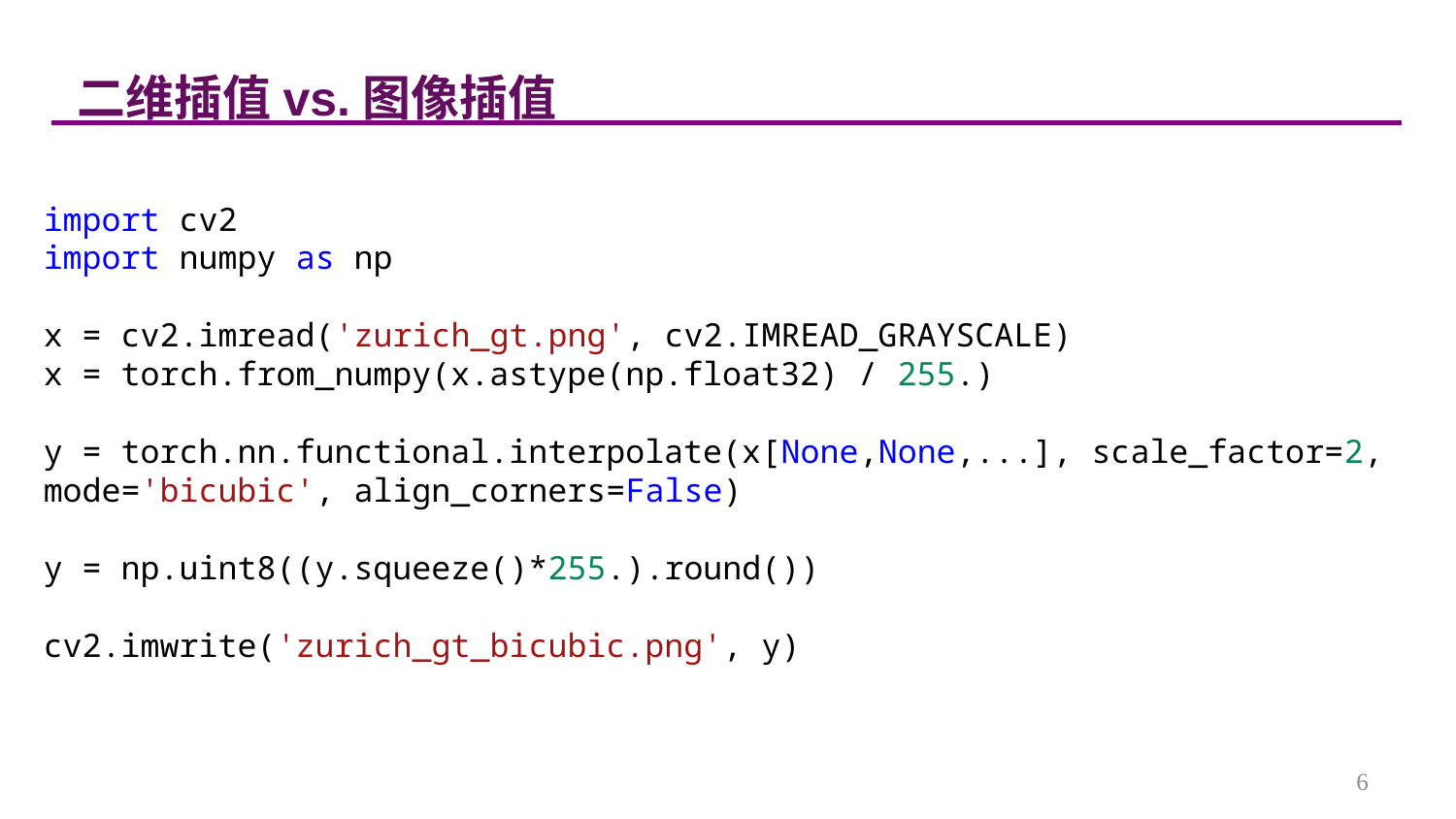

二维插值vs.图像插值
import cv2
import numpy as np

x = cv2.imread('zurich_gt.png', cv2.IMREAD_GRAYSCALE)
x = torch.from_numpy(x.astype(np.float32) / 255.)
y = torch.nn.functional.interpolate(x[None,None,...], scale_factor=2, mode='bicubic', align_corners=False)
y = np.uint8((y.squeeze()*255.).round())
cv2.imwrite('zurich_gt_bicubic.png', y)
6